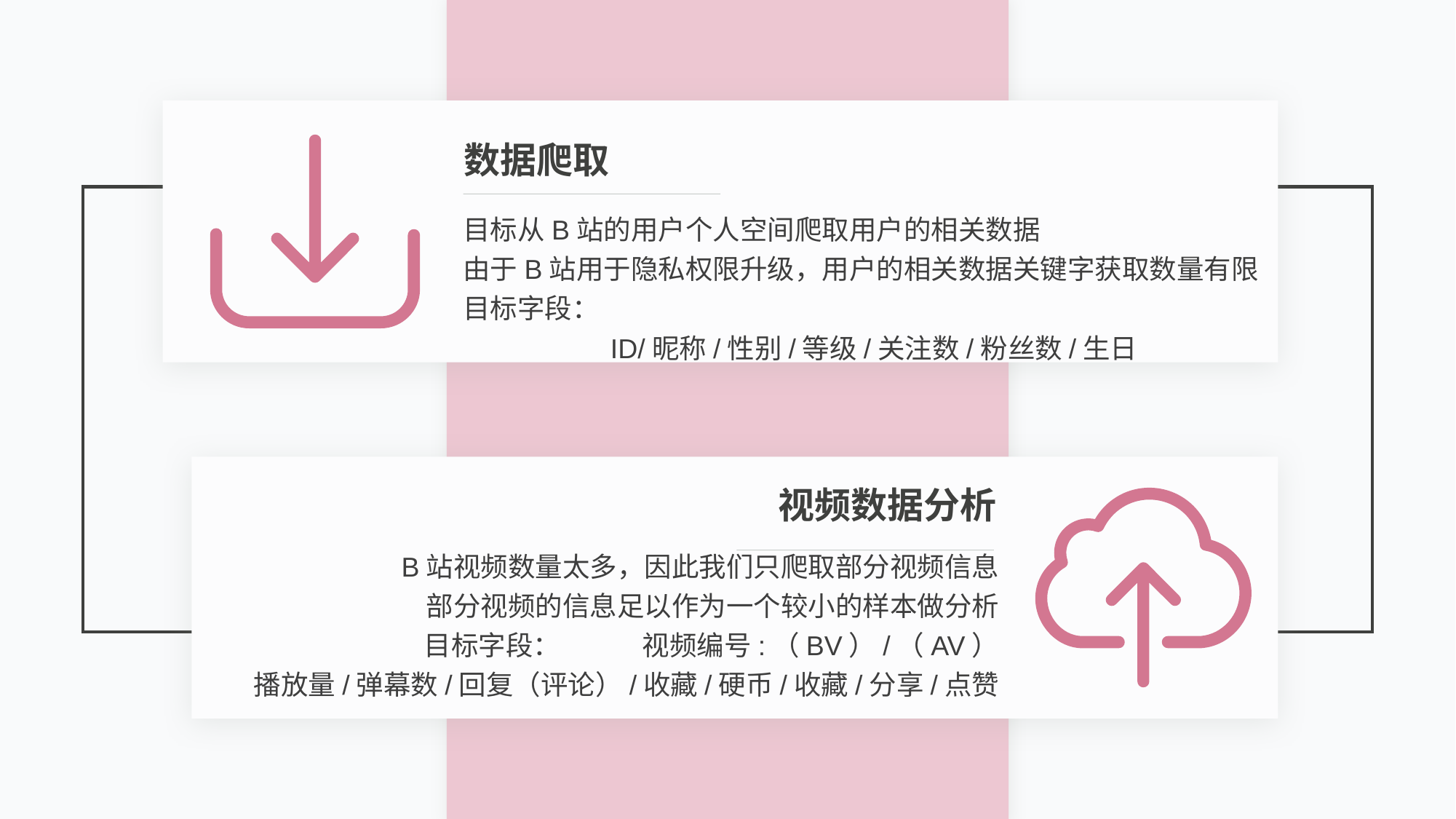

数据爬取

目标从B站的用户个人空间爬取用户的相关数据
由于B站用于隐私权限升级，用户的相关数据关键字获取数量有限
目标字段：
	     ID/昵称/性别/等级/关注数/粉丝数/生日

视频数据分析

B站视频数量太多，因此我们只爬取部分视频信息
部分视频的信息足以作为一个较小的样本做分析
目标字段：	视频编号:（BV）/（AV）
播放量/弹幕数/回复（评论）/收藏/硬币/收藏/分享/点赞